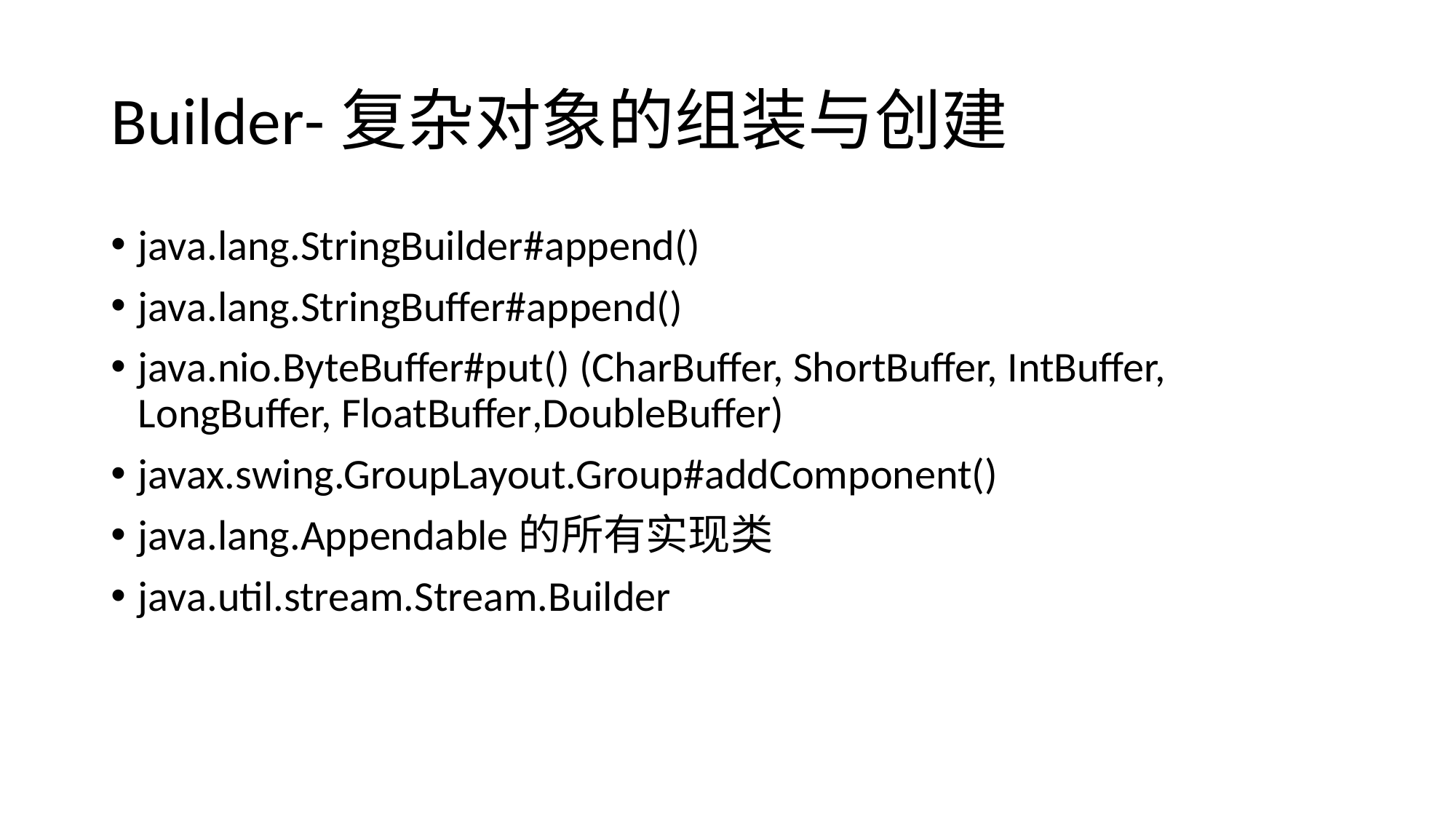

# Builder-复杂对象的组装与创建
java.lang.StringBuilder#append()
java.lang.StringBuffer#append()
java.nio.ByteBuffer#put() (CharBuffer, ShortBuffer, IntBuffer, LongBuffer, FloatBuffer,DoubleBuffer)
javax.swing.GroupLayout.Group#addComponent()
java.lang.Appendable的所有实现类
java.util.stream.Stream.Builder